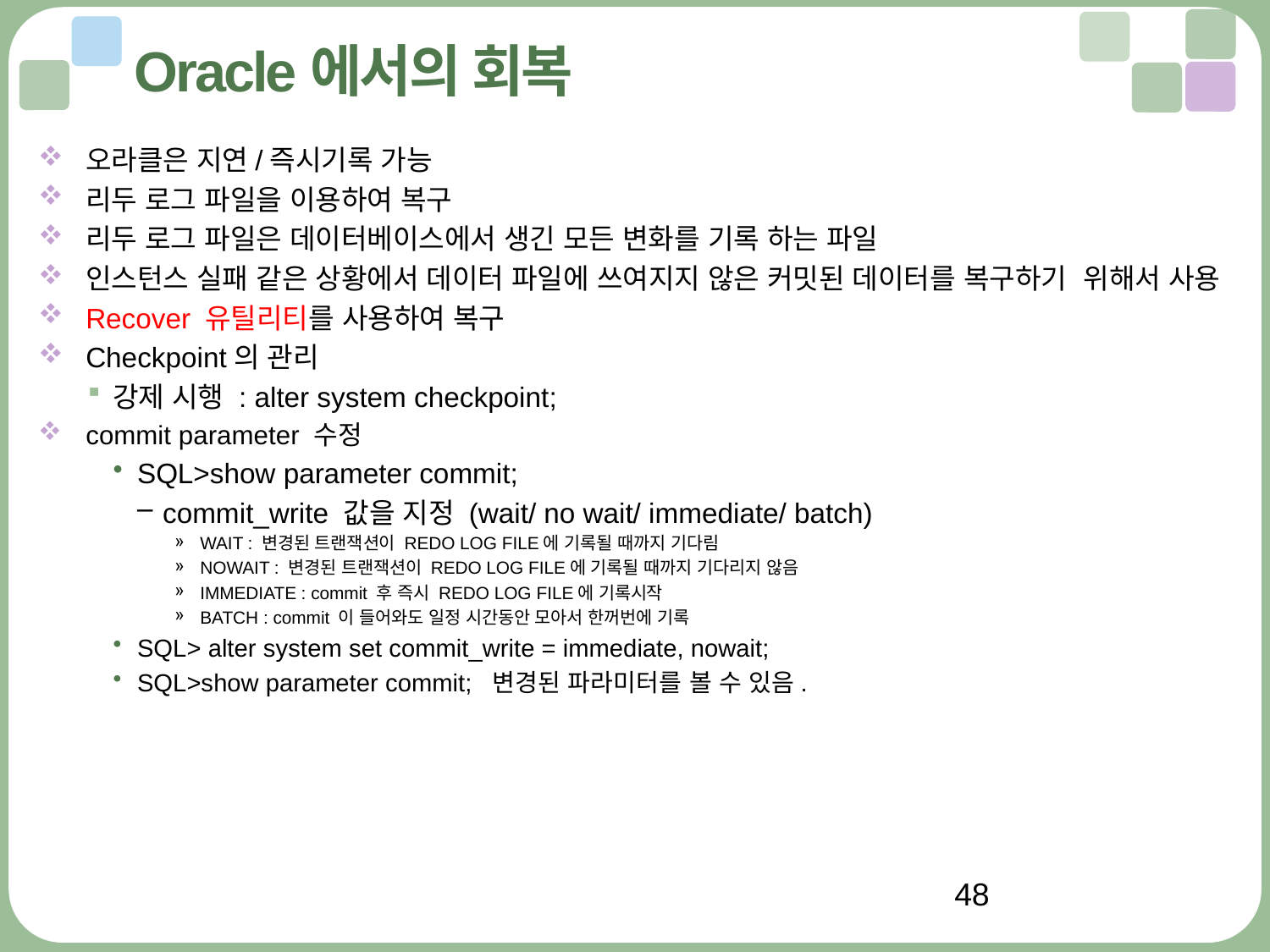

# Oracle에서의 회복
오라클은 지연/즉시기록 가능
리두 로그 파일을 이용하여 복구
리두 로그 파일은 데이터베이스에서 생긴 모든 변화를 기록 하는 파일
인스턴스 실패 같은 상황에서 데이터 파일에 쓰여지지 않은 커밋된 데이터를 복구하기  위해서 사용
Recover 유틸리티를 사용하여 복구
Checkpoint의 관리
강제 시행 : alter system checkpoint;
commit parameter 수정
SQL>show parameter commit;
commit_write 값을 지정 (wait/ no wait/ immediate/ batch)
WAIT : 변경된 트랜잭션이 REDO LOG FILE에 기록될 때까지 기다림
NOWAIT : 변경된 트랜잭션이 REDO LOG FILE에 기록될 때까지 기다리지 않음
IMMEDIATE : commit 후 즉시 REDO LOG FILE에 기록시작
BATCH : commit 이 들어와도 일정 시간동안 모아서 한꺼번에 기록
SQL> alter system set commit_write = immediate, nowait;
SQL>show parameter commit;  변경된 파라미터를 볼 수 있음.

48